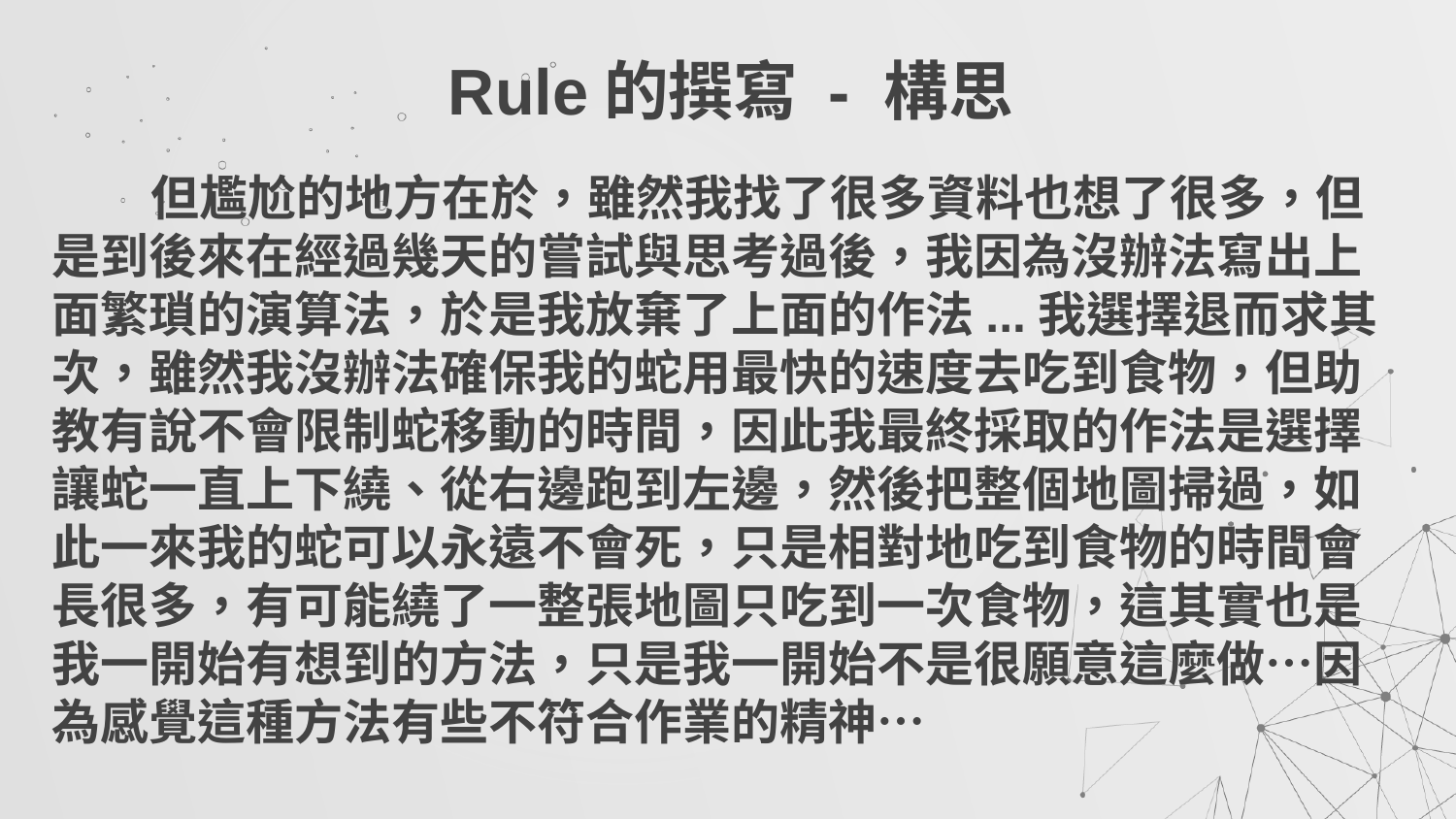

Rule的撰寫 - 構思
# 但尷尬的地方在於，雖然我找了很多資料也想了很多，但是到後來在經過幾天的嘗試與思考過後，我因為沒辦法寫出上面繁瑣的演算法，於是我放棄了上面的作法...我選擇退而求其次，雖然我沒辦法確保我的蛇用最快的速度去吃到食物，但助教有說不會限制蛇移動的時間，因此我最終採取的作法是選擇讓蛇一直上下繞、從右邊跑到左邊，然後把整個地圖掃過，如此一來我的蛇可以永遠不會死，只是相對地吃到食物的時間會長很多，有可能繞了一整張地圖只吃到一次食物，這其實也是我一開始有想到的方法，只是我一開始不是很願意這麼做…因為感覺這種方法有些不符合作業的精神…